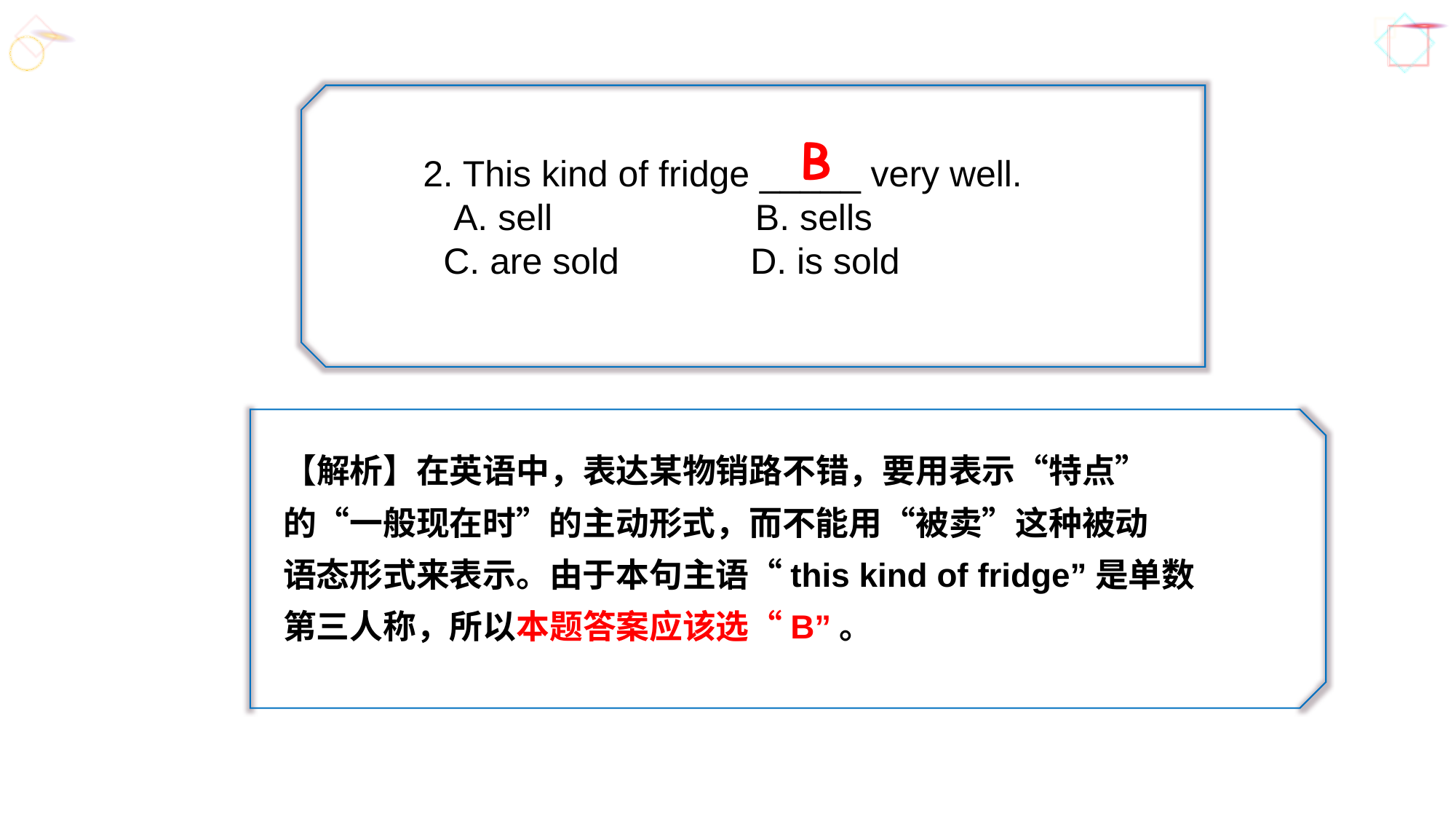

B
2. This kind of fridge _____ very well.
   A. sell                    B. sells
  C. are sold        	D. is sold

【解析】在英语中，表达某物销路不错，要用表示“特点”
的“一般现在时”的主动形式，而不能用“被卖”这种被动
语态形式来表示。由于本句主语“this kind of fridge”是单数
第三人称，所以本题答案应该选“B”。